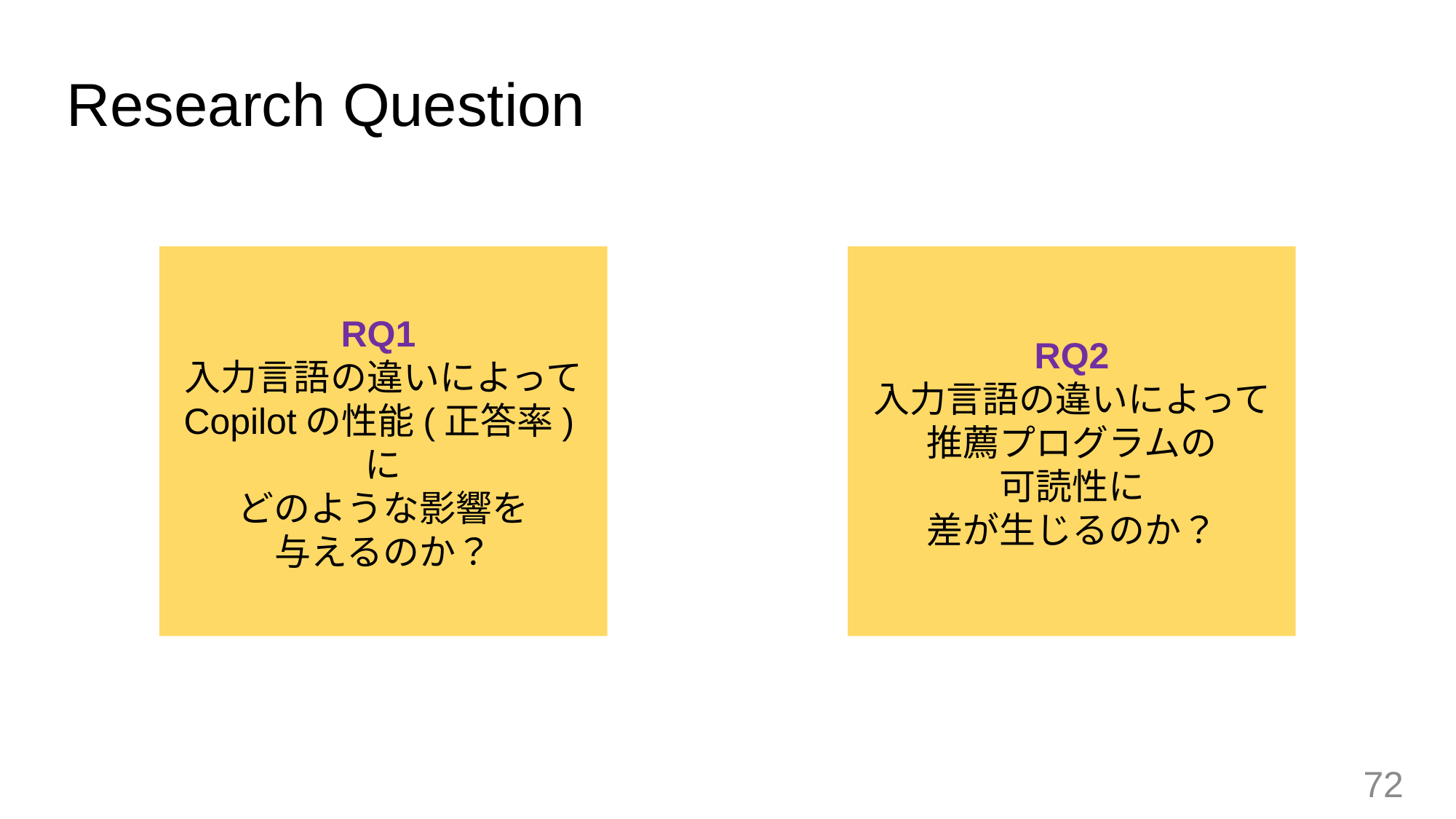

# Research Question
RQ1
入力言語の違いによって
Copilotの性能(正答率)に
どのような影響を
与えるのか？
RQ2
入力言語の違いによって
推薦プログラムの
可読性に
差が生じるのか？
72